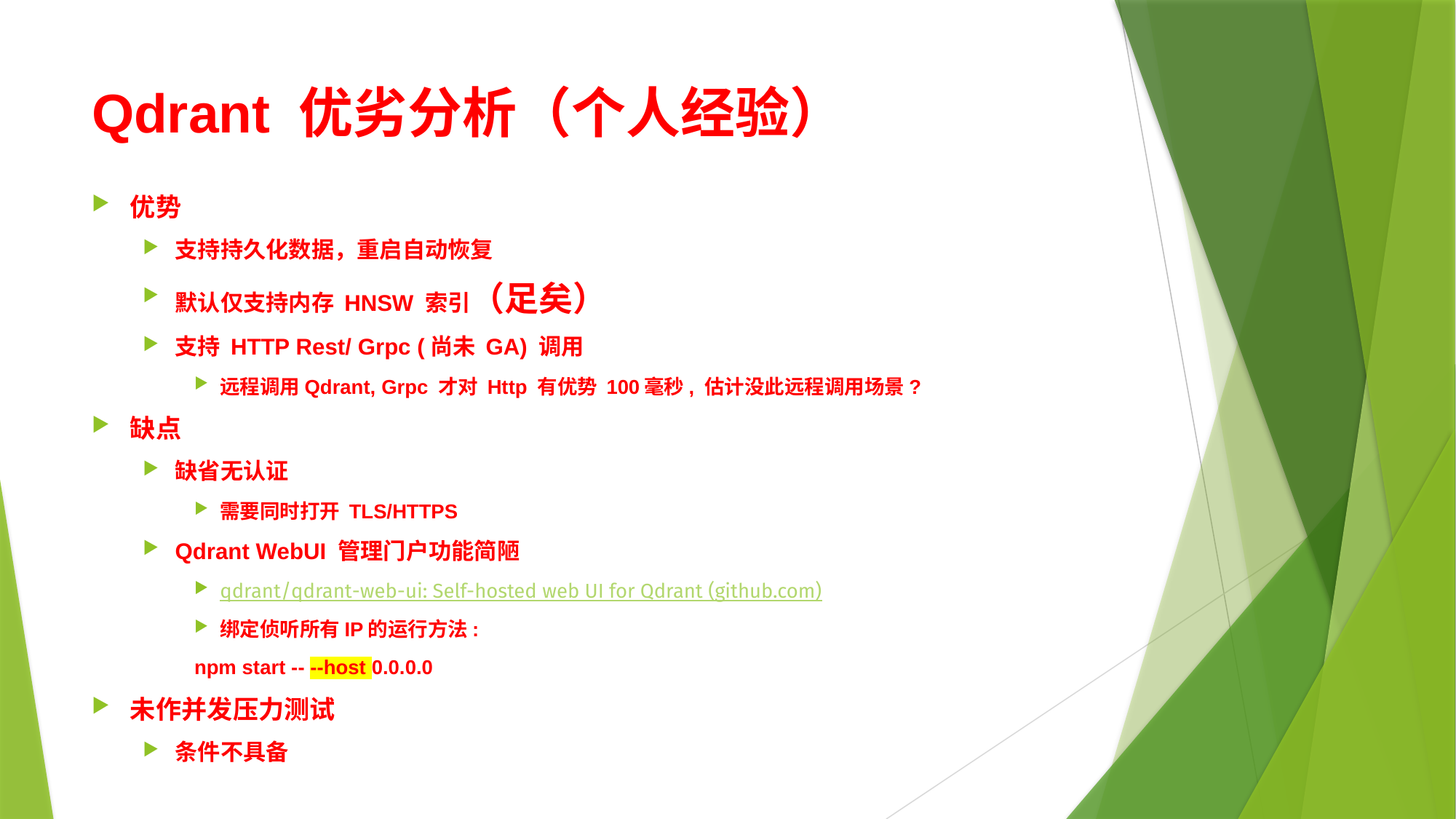

# Qdrant 优劣分析（个人经验）
优势
支持持久化数据，重启自动恢复
默认仅支持内存 HNSW 索引（足矣）
支持 HTTP Rest/ Grpc (尚未 GA) 调用
远程调用Qdrant, Grpc 才对 Http 有优势 100毫秒, 估计没此远程调用场景?
缺点
缺省无认证
需要同时打开 TLS/HTTPS
Qdrant WebUI 管理门户功能简陋
qdrant/qdrant-web-ui: Self-hosted web UI for Qdrant (github.com)
绑定侦听所有IP的运行方法:
	npm start -- --host 0.0.0.0
未作并发压力测试
条件不具备